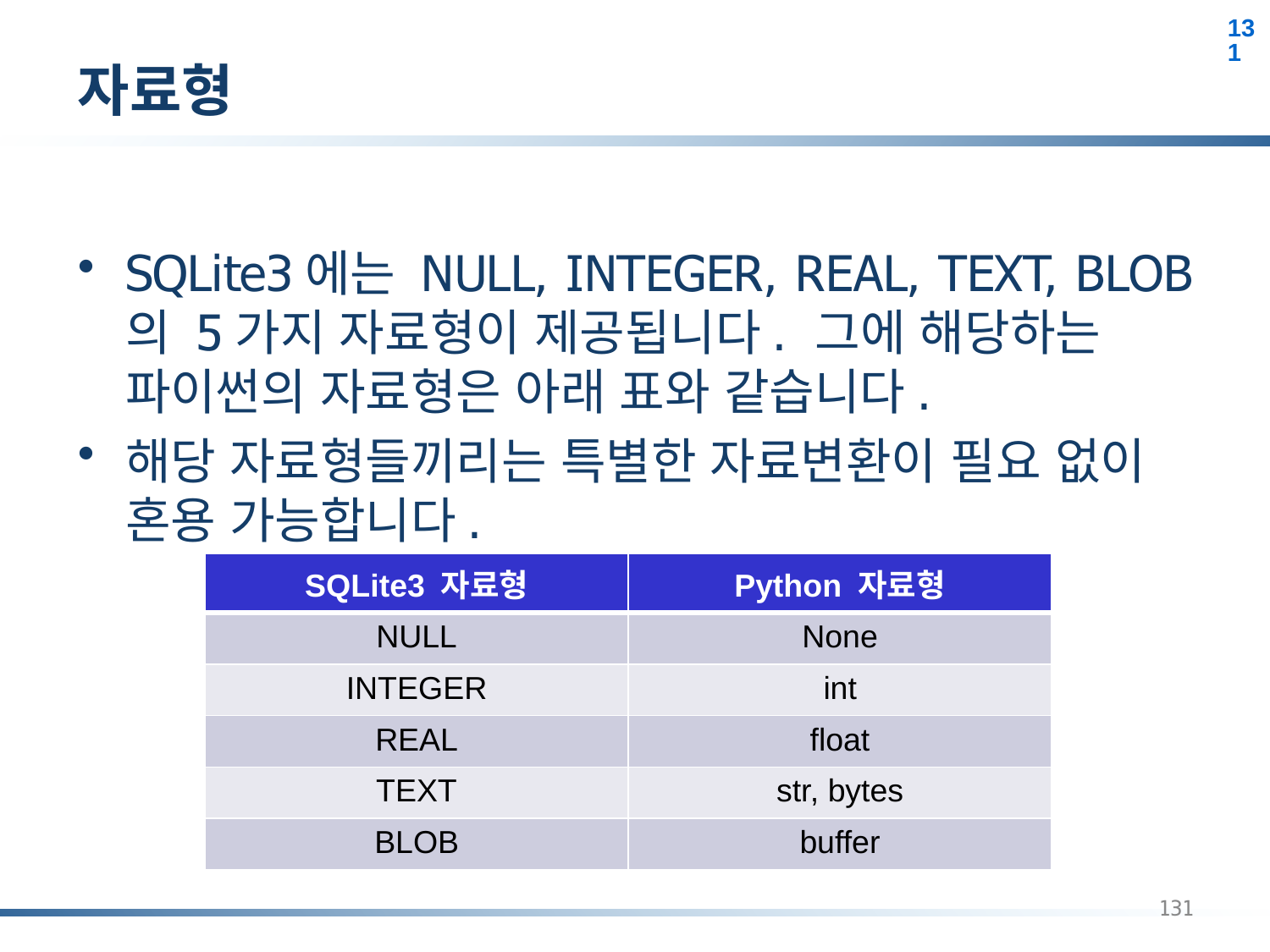

# 자료형
SQLite3에는 NULL, INTEGER, REAL, TEXT, BLOB의 5가지 자료형이 제공됩니다. 그에 해당하는 파이썬의 자료형은 아래 표와 같습니다.
해당 자료형들끼리는 특별한 자료변환이 필요 없이 혼용 가능합니다.

| SQLite3 자료형 | Python 자료형 |
| --- | --- |
| NULL | None |
| INTEGER | int |
| REAL | float |
| TEXT | str, bytes |
| BLOB | buffer |
131